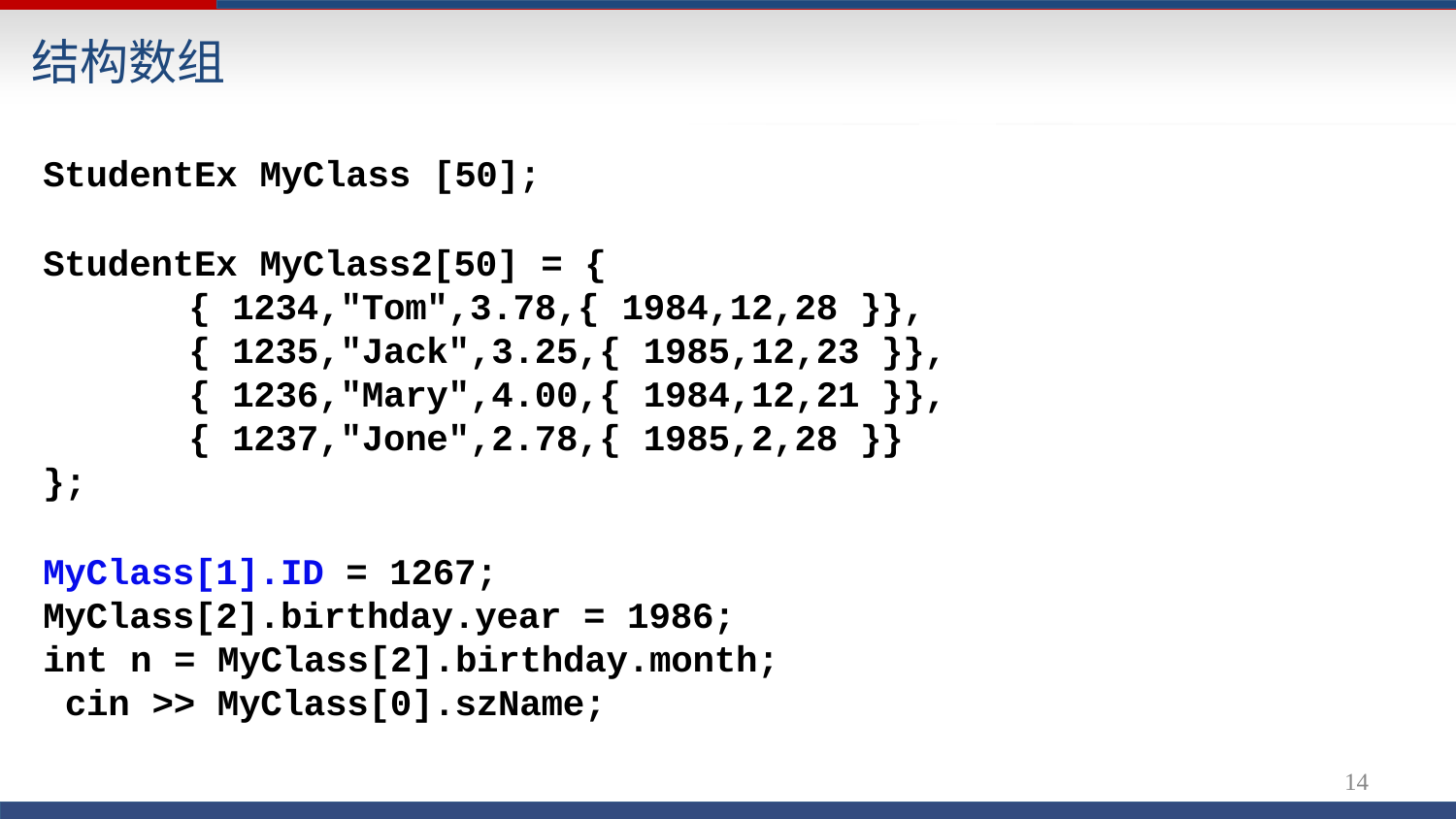

# 结构数组
StudentEx MyClass [50];

StudentEx MyClass2[50] = {
{ 1234,"Tom",3.78,{ 1984,12,28 }},
{ 1235,"Jack",3.25,{ 1985,12,23 }},
{ 1236,"Mary",4.00,{ 1984,12,21 }},
{ 1237,"Jone",2.78,{ 1985,2,28 }}
};

MyClass[1].ID = 1267;
MyClass[2].birthday.year = 1986;  int n = MyClass[2].birthday.month;  cin >> MyClass[0].szName;
14